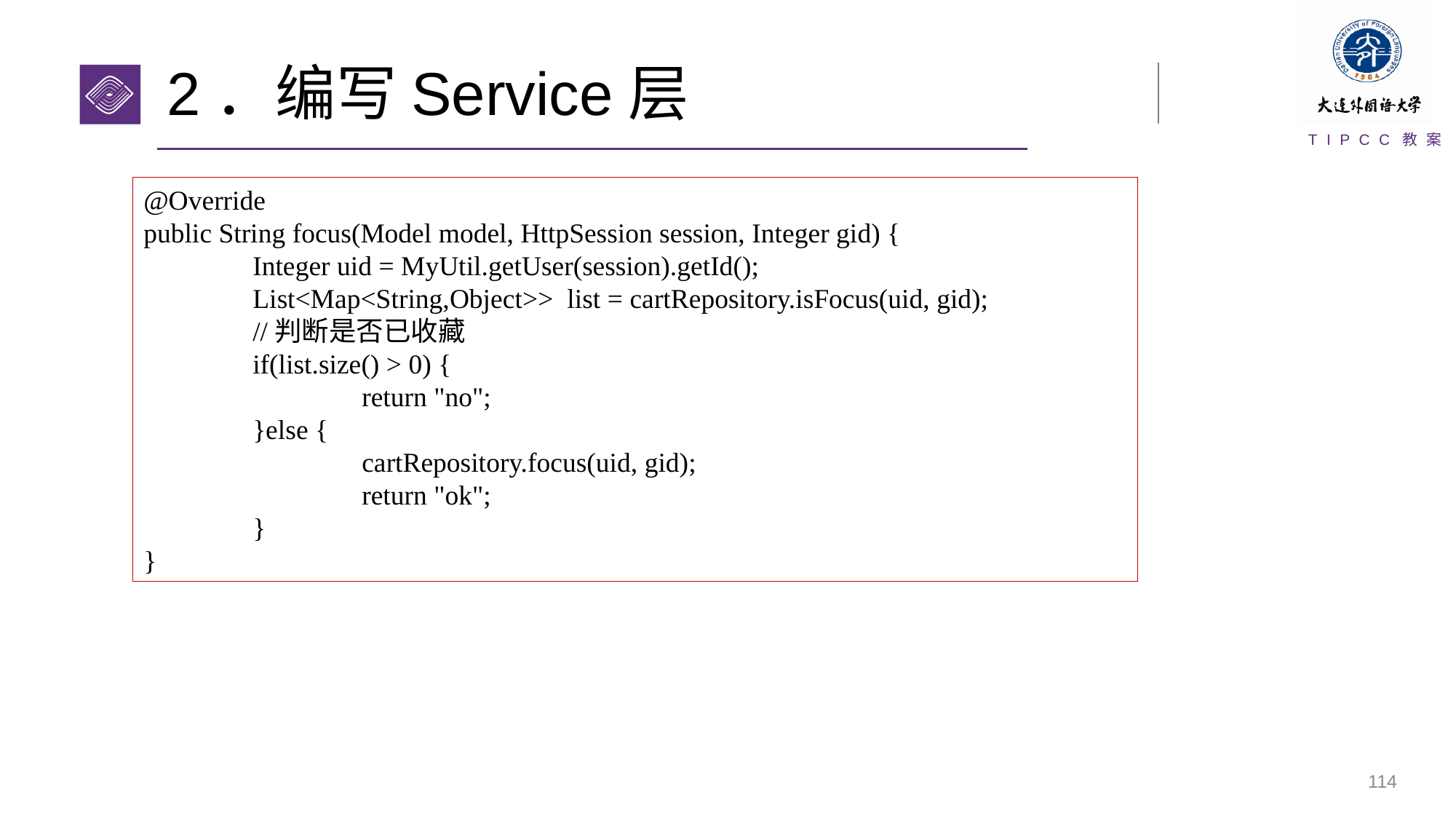

# 2．编写Service层
@Override
public String focus(Model model, HttpSession session, Integer gid) {
	Integer uid = MyUtil.getUser(session).getId();
	List<Map<String,Object>>  list = cartRepository.isFocus(uid, gid);
	//判断是否已收藏
	if(list.size() > 0) {
		return "no";
	}else {
		cartRepository.focus(uid, gid);
		return "ok";
	}
}
114